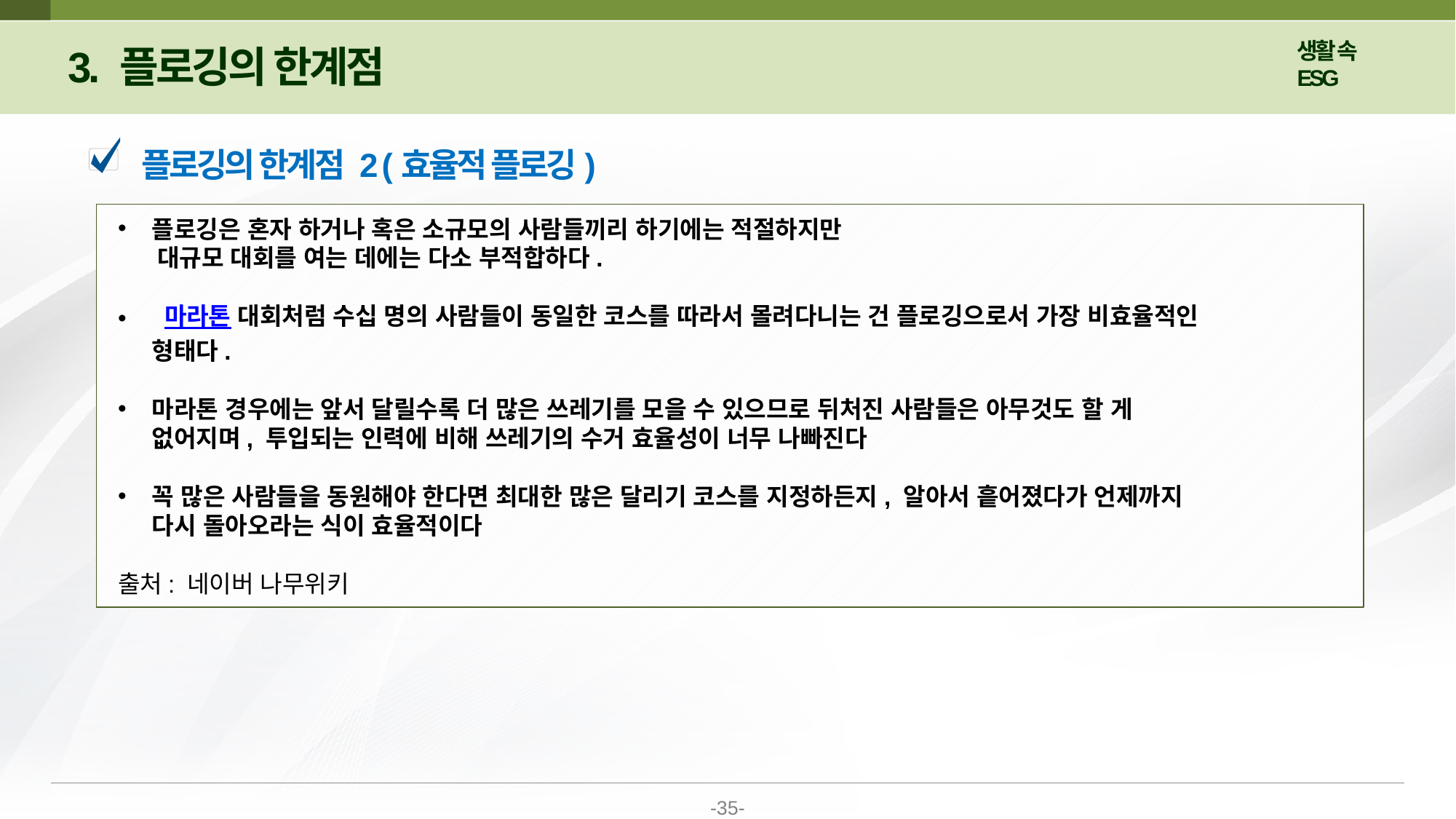

3. 플로깅의 한계점

플로깅의 한계점 2 (효율적 플로깅)

플로깅은 혼자 하거나 혹은 소규모의 사람들끼리 하기에는 적절하지만
     대규모 대회를 여는 데에는 다소 부적합하다.

 마라톤 대회처럼 수십 명의 사람들이 동일한 코스를 따라서 몰려다니는 건 플로깅으로서 가장 비효율적인 형태다.

마라톤 경우에는 앞서 달릴수록 더 많은 쓰레기를 모을 수 있으므로 뒤처진 사람들은 아무것도 할 게 없어지며, 투입되는 인력에 비해 쓰레기의 수거 효율성이 너무 나빠진다

꼭 많은 사람들을 동원해야 한다면 최대한 많은 달리기 코스를 지정하든지, 알아서 흩어졌다가 언제까지 다시 돌아오라는 식이 효율적이다

출처: 네이버 나무위키